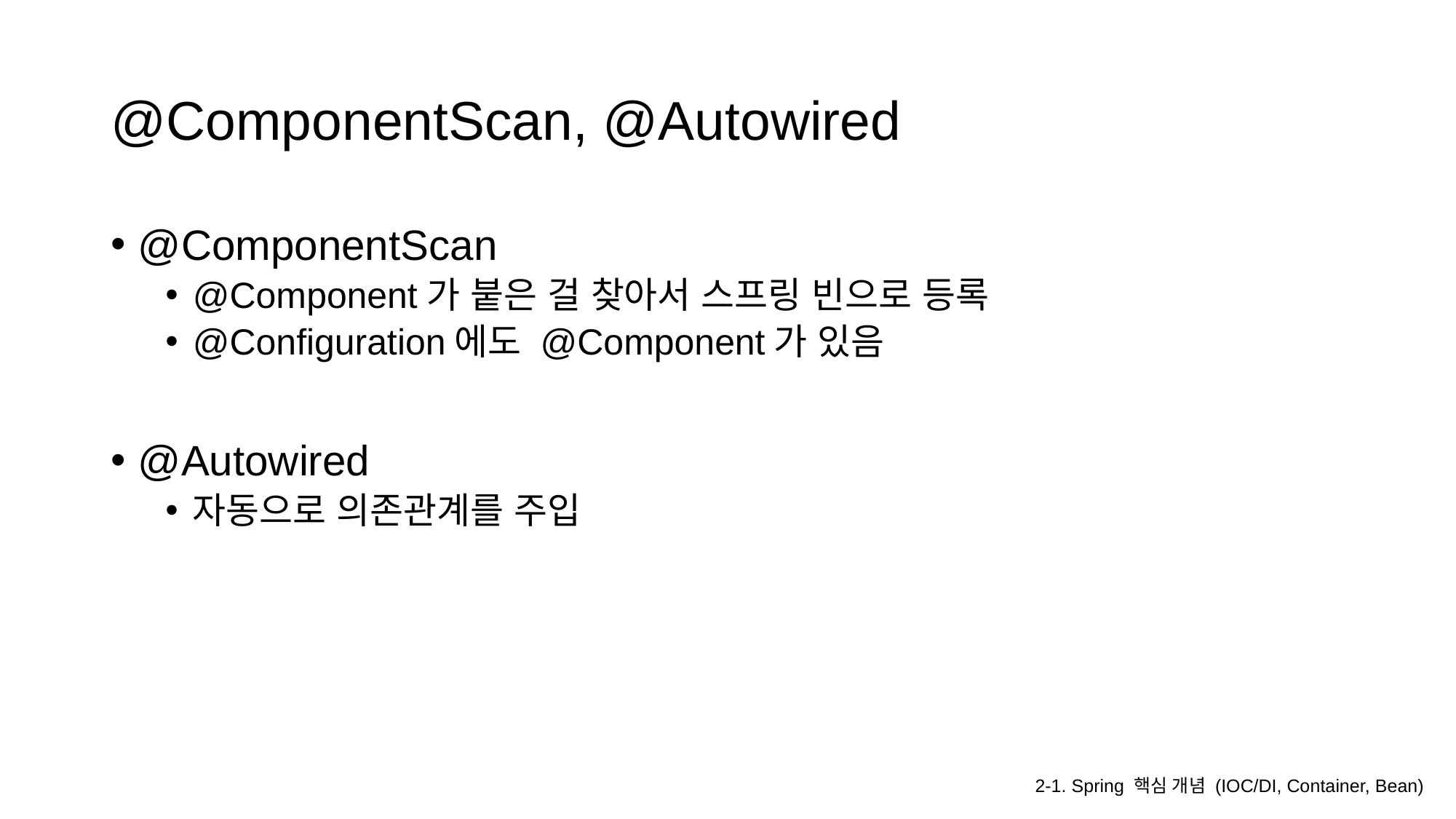

# @ComponentScan, @Autowired
@ComponentScan
@Component가 붙은 걸 찾아서 스프링 빈으로 등록
@Configuration에도 @Component가 있음

@Autowired
자동으로 의존관계를 주입
2-1. Spring 핵심 개념 (IOC/DI, Container, Bean)